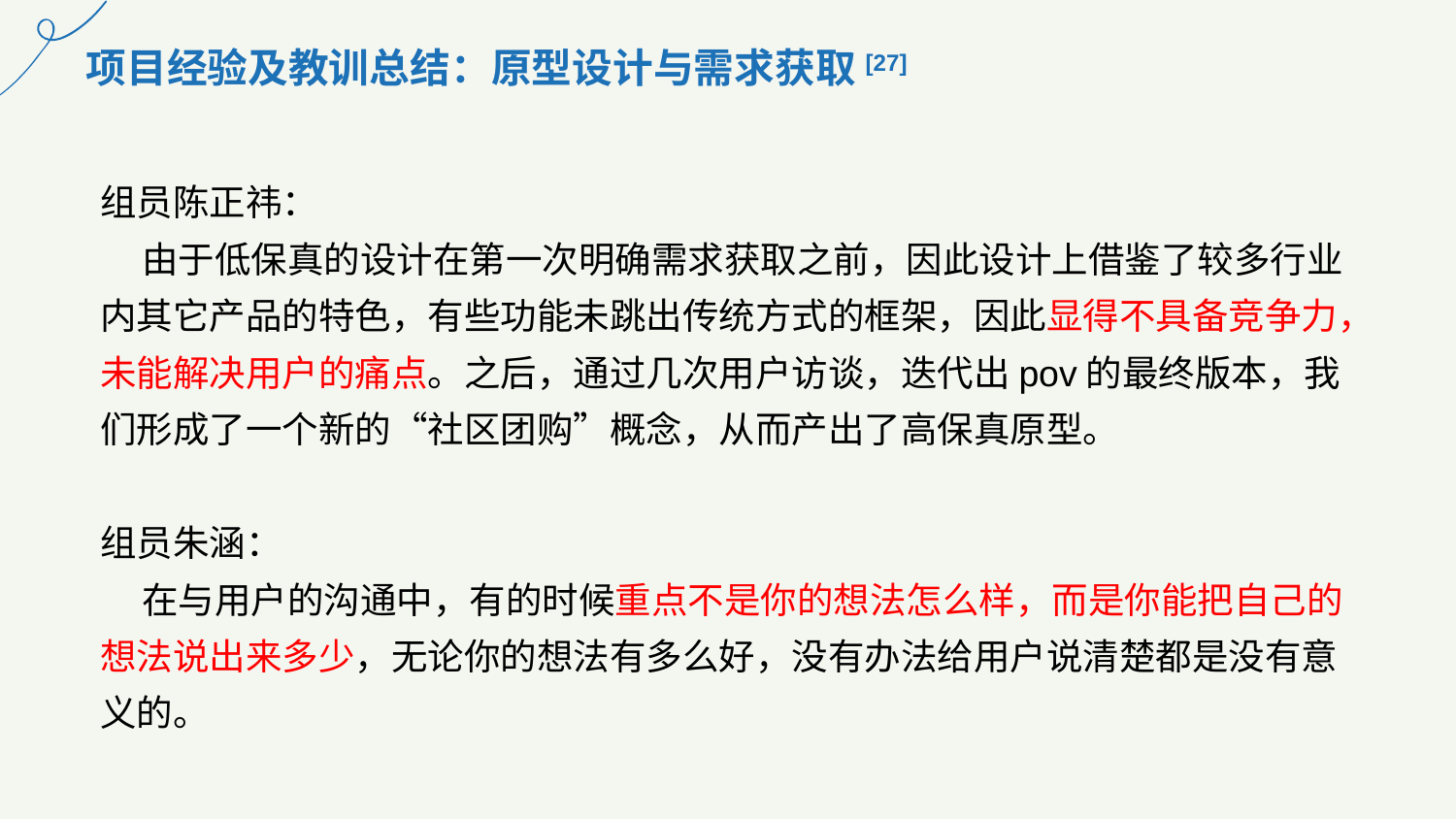

项目经验及教训总结：原型设计与需求获取[27]
组员陈正祎：
    由于低保真的设计在第一次明确需求获取之前，因此设计上借鉴了较多行业内其它产品的特色，有些功能未跳出传统方式的框架，因此显得不具备竞争力，未能解决用户的痛点。之后，通过几次用户访谈，迭代出pov的最终版本，我们形成了一个新的“社区团购”概念，从而产出了高保真原型。

组员朱涵：
    在与用户的沟通中，有的时候重点不是你的想法怎么样，而是你能把自己的想法说出来多少，无论你的想法有多么好，没有办法给用户说清楚都是没有意义的。